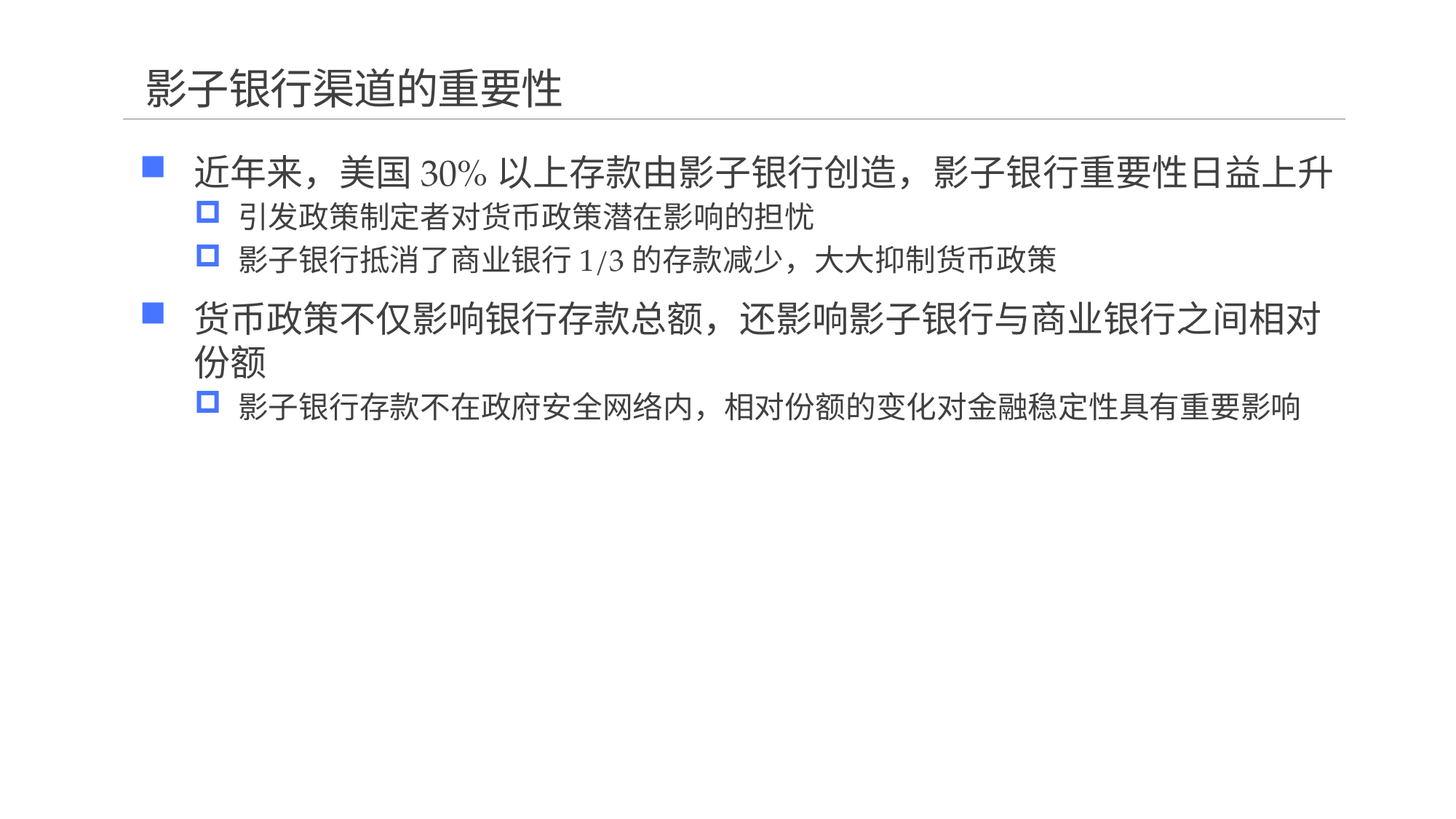

# 影子银行渠道的重要性
近年来，美国30%以上存款由影子银行创造，影子银行重要性日益上升
引发政策制定者对货币政策潜在影响的担忧
影子银行抵消了商业银行1/3的存款减少，大大抑制货币政策
货币政策不仅影响银行存款总额，还影响影子银行与商业银行之间相对份额
影子银行存款不在政府安全网络内，相对份额的变化对金融稳定性具有重要影响
4